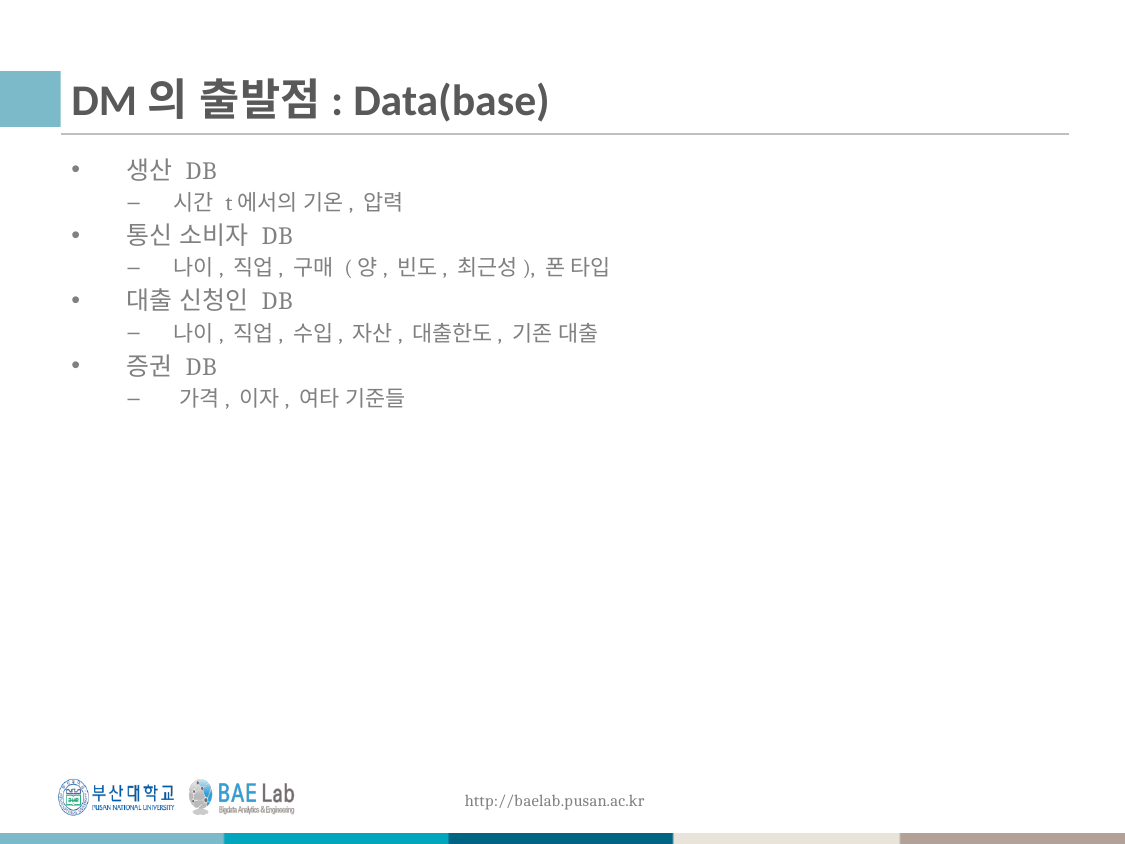

# DM의 출발점: Data(base)
 생산 DB
 시간 t에서의 기온, 압력
 통신 소비자 DB
 나이, 직업, 구매 (양, 빈도, 최근성), 폰 타입
 대출 신청인 DB
 나이, 직업, 수입, 자산, 대출한도, 기존 대출
 증권 DB
  가격, 이자, 여타 기준들